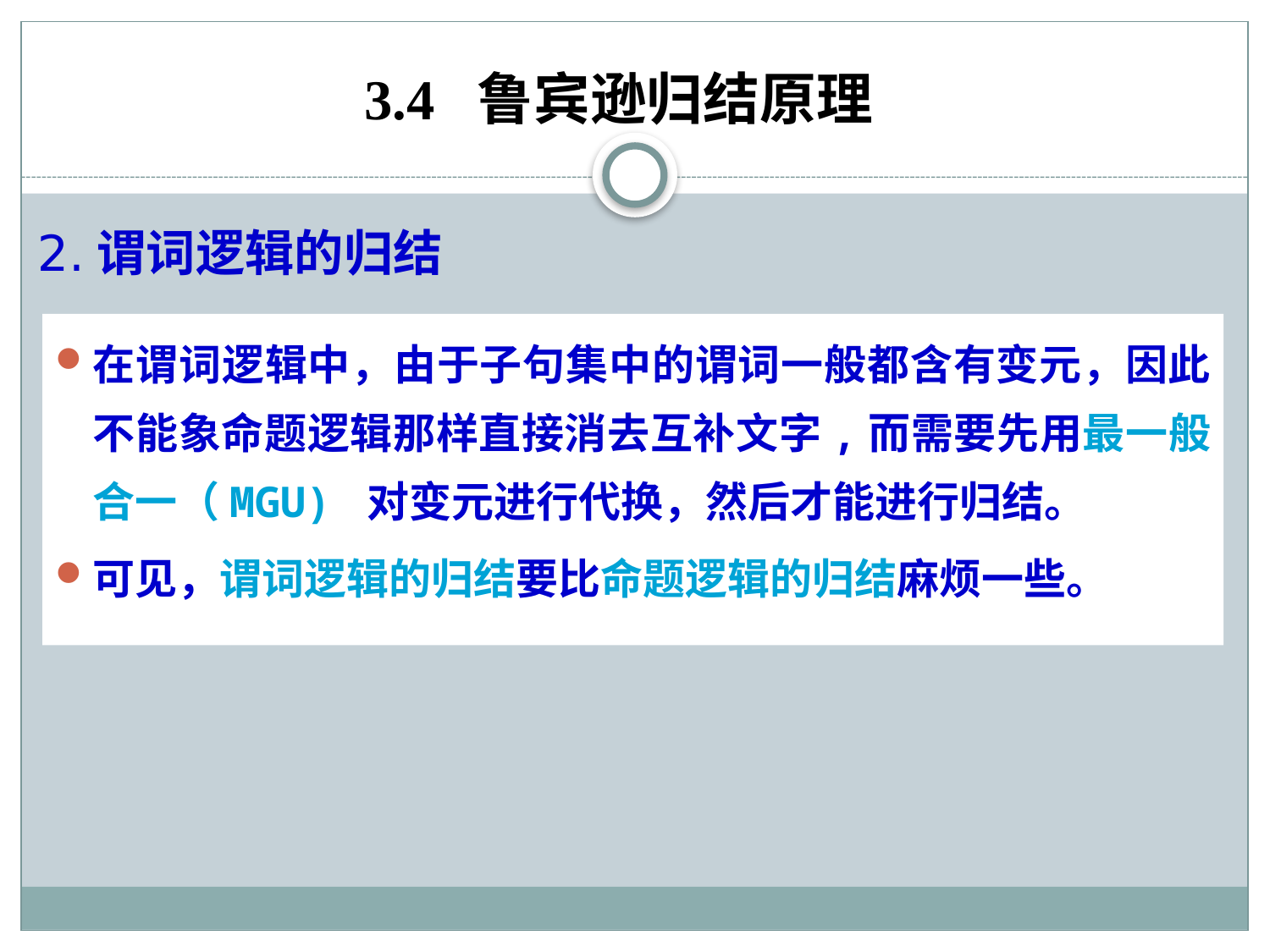

# 3.4  鲁宾逊归结原理
2.谓词逻辑的归结
在谓词逻辑中，由于子句集中的谓词一般都含有变元，因此不能象命题逻辑那样直接消去互补文字,而需要先用最一般合一（MGU) 对变元进行代换，然后才能进行归结。
可见，谓词逻辑的归结要比命题逻辑的归结麻烦一些。